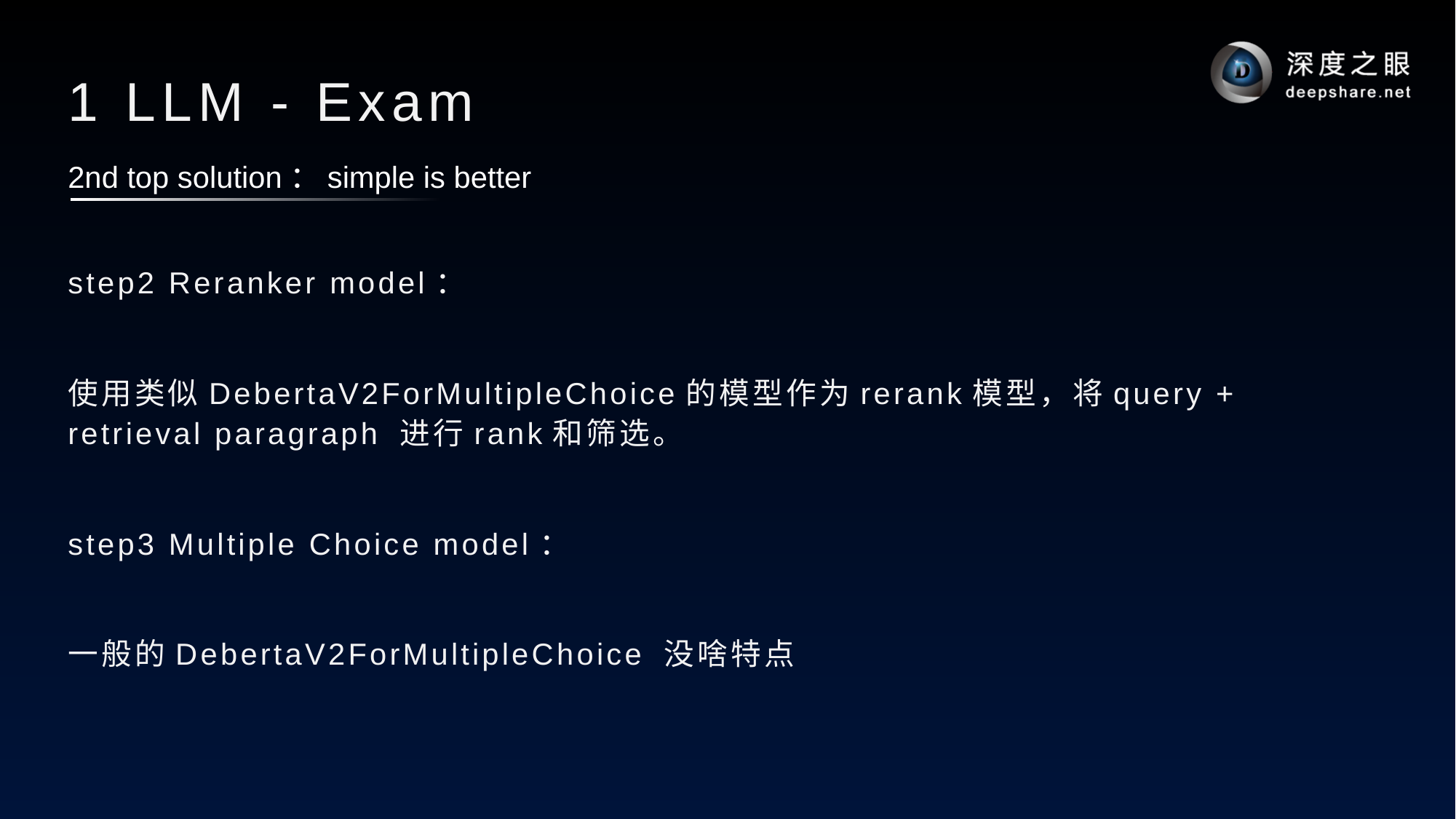

# 1 LLM - Exam
2nd top solution：simple is better
step2 Reranker model：

使用类似DebertaV2ForMultipleChoice的模型作为rerank模型，将query + retrieval paragraph 进行rank和筛选。

step3 Multiple Choice model：

一般的DebertaV2ForMultipleChoice 没啥特点